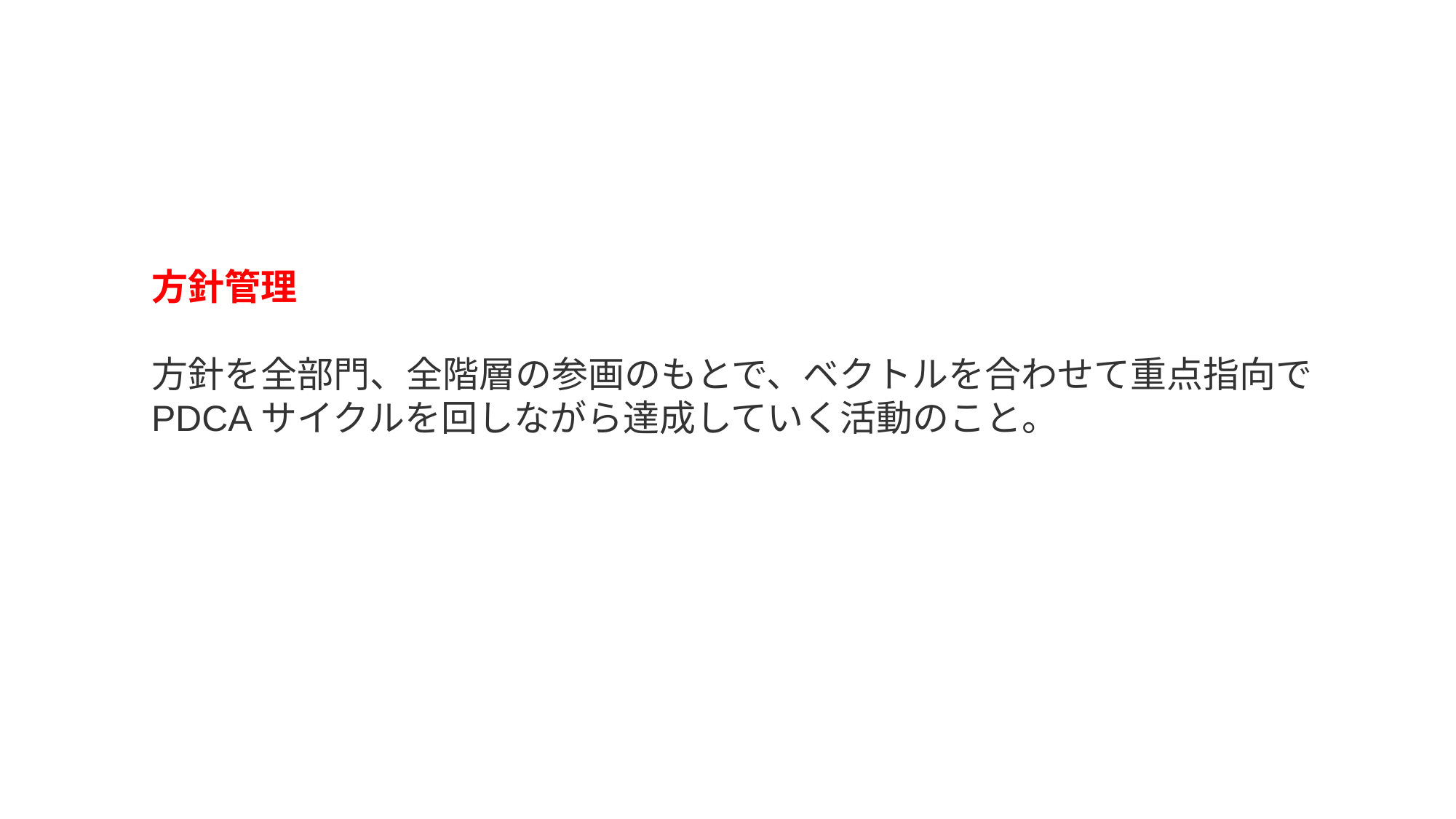

方針管理

方針を全部門、全階層の参画のもとで、ベクトルを合わせて重点指向でPDCAサイクルを回しながら達成していく活動のこと。